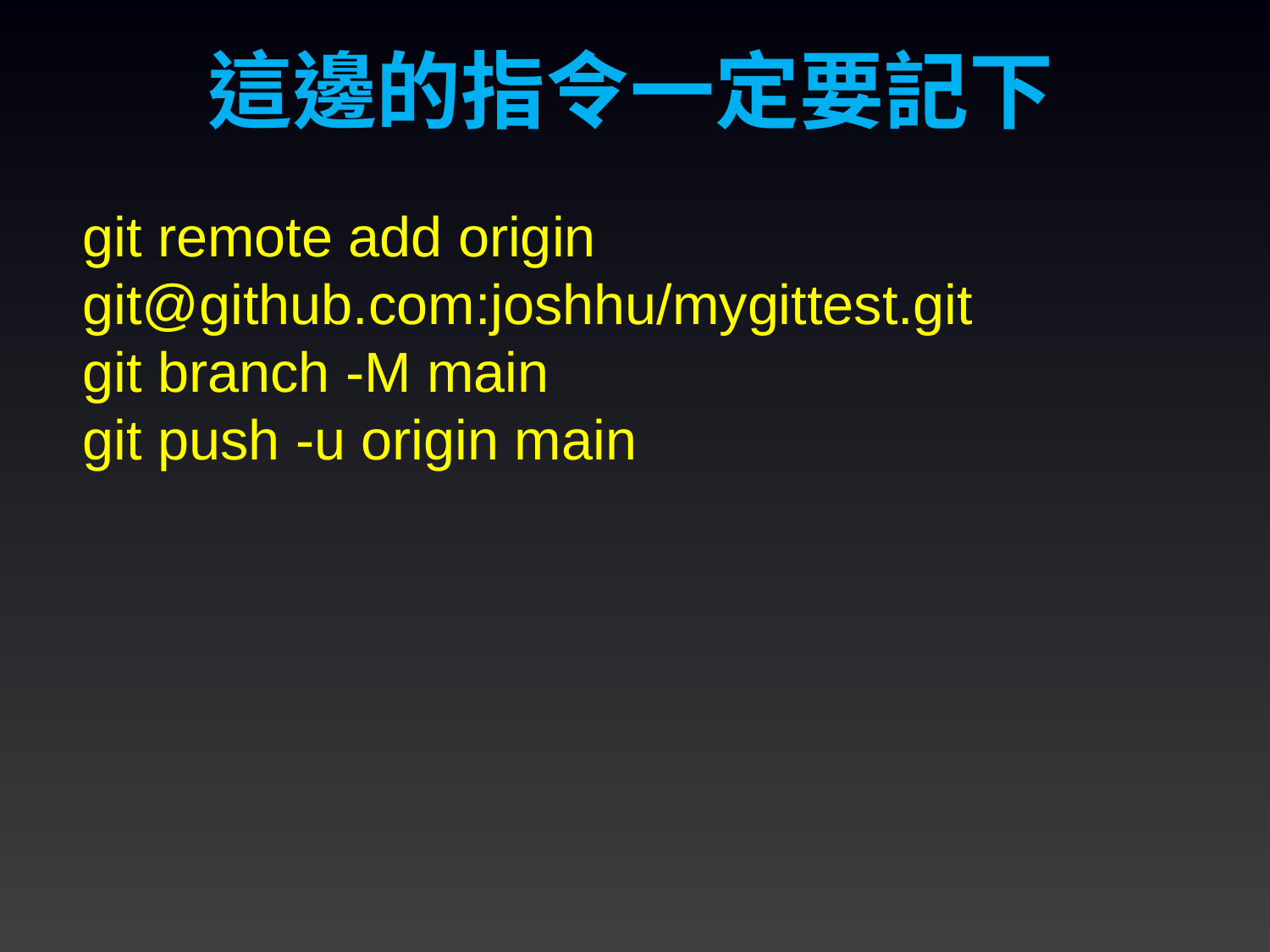

這邊的指令一定要記下
git remote add origin git@github.com:joshhu/mygittest.git
git branch -M main
git push -u origin main